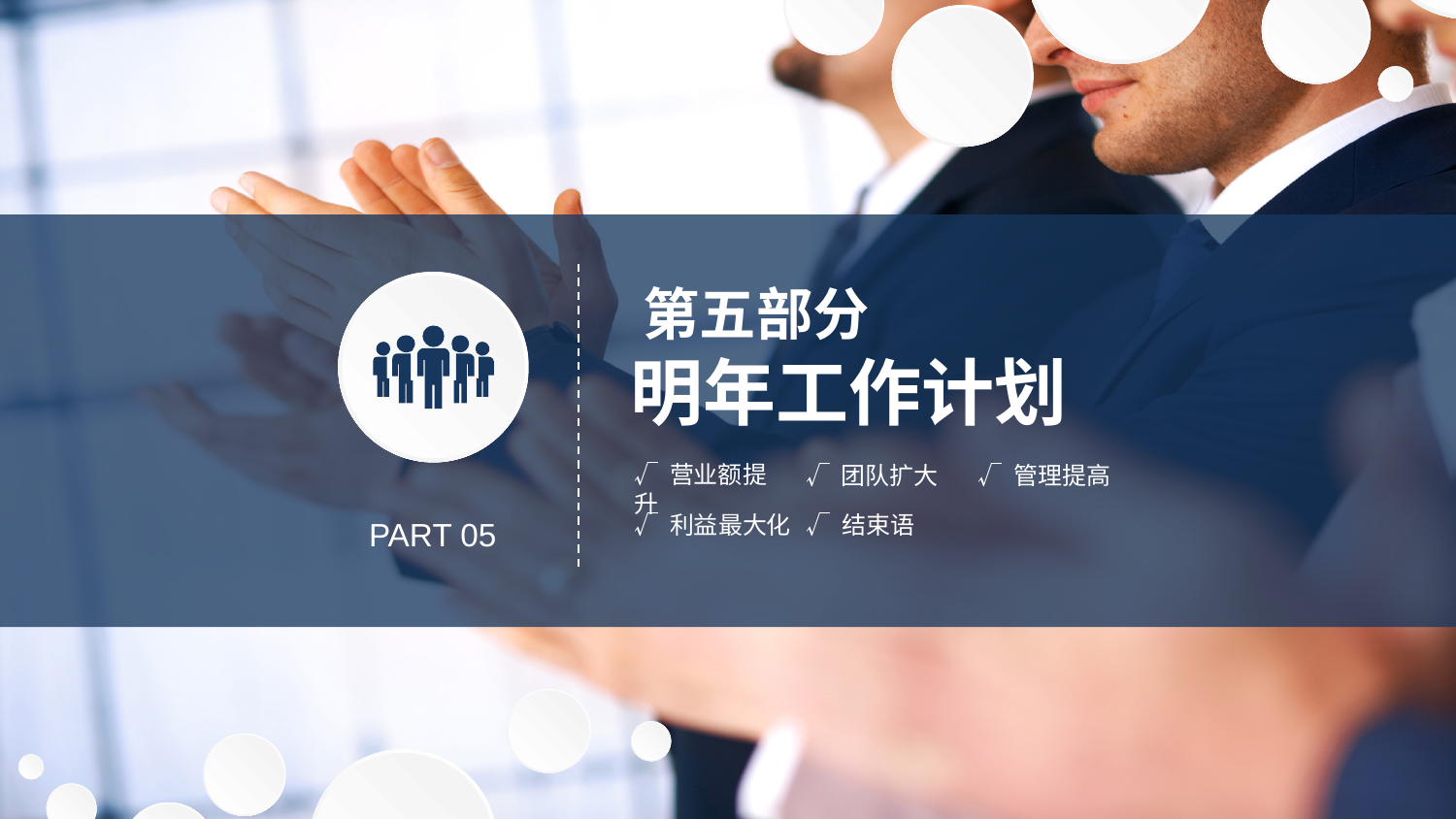

第五部分
明年工作计划

√ 营业额提升
√ 团队扩大
√ 管理提高
√ 利益最大化
√ 结束语
PART 05

延迟符